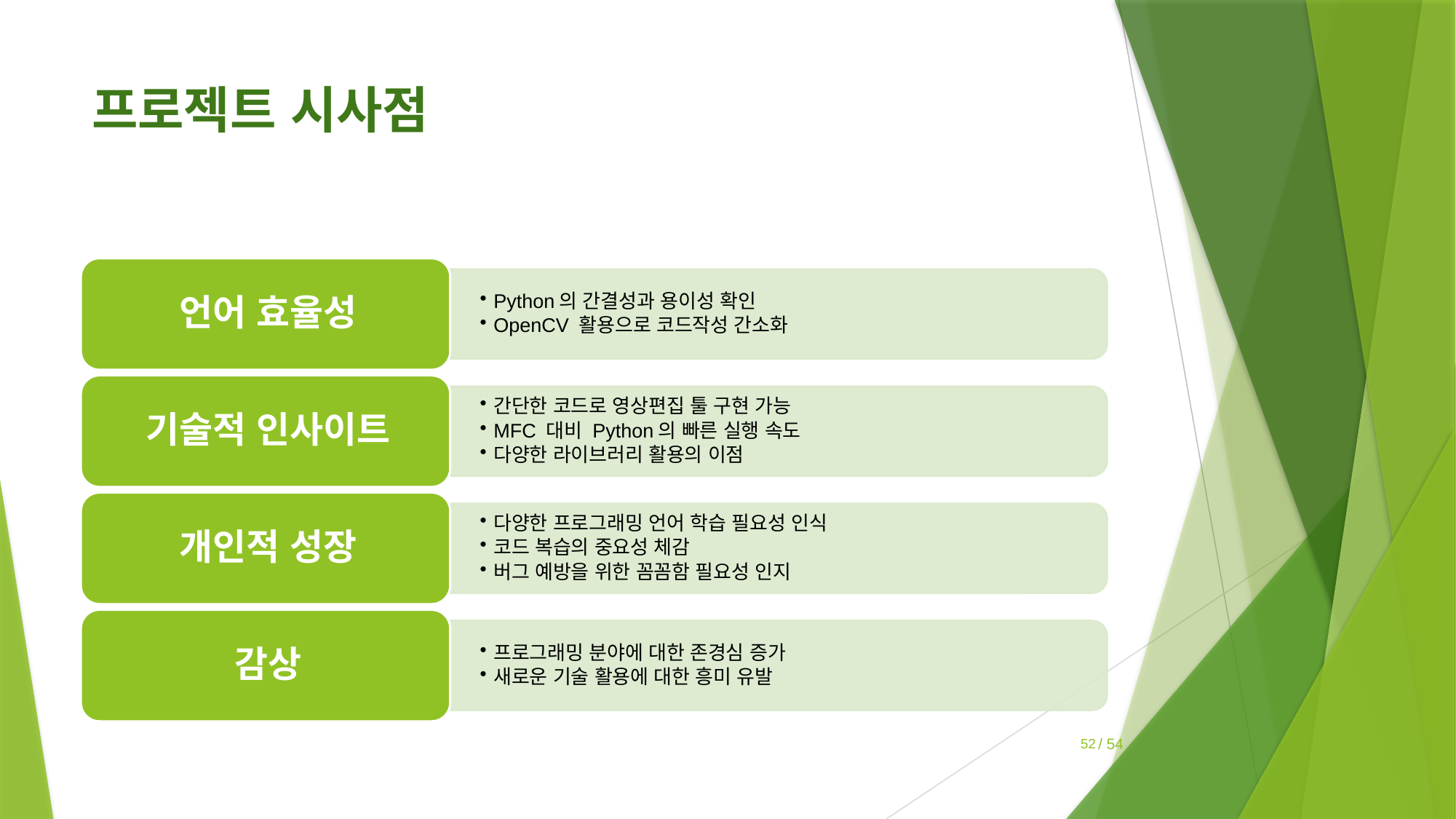

# 프로젝트 시사점
Python의 간결성과 용이성 확인
OpenCV 활용으로 코드작성 간소화
언어 효율성
간단한 코드로 영상편집 툴 구현 가능
MFC 대비 Python의 빠른 실행 속도
다양한 라이브러리 활용의 이점
기술적 인사이트
다양한 프로그래밍 언어 학습 필요성 인식
코드 복습의 중요성 체감
버그 예방을 위한 꼼꼼함 필요성 인지
개인적 성장
프로그래밍 분야에 대한 존경심 증가
새로운 기술 활용에 대한 흥미 유발
감상
52